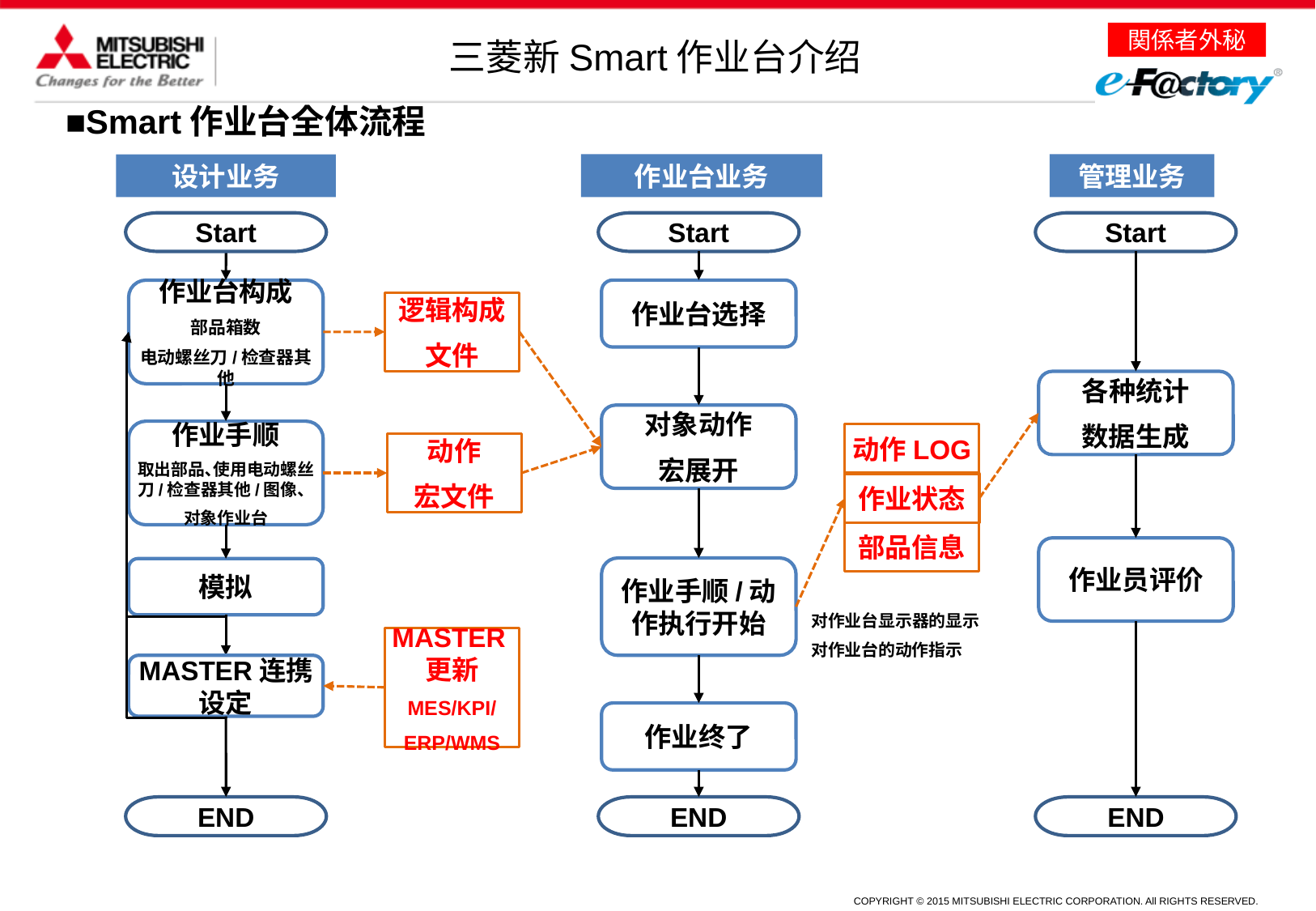

三菱新Smart作业台介绍
■Smart作业台全体流程
作业台业务
管理业务
设计业务
Start
Start
Start
作业台构成
部品箱数
电动螺丝刀/检查器其他
作业台选择
逻辑构成
文件
各种统计
数据生成
对象动作
宏展开
作业手顺
取出部品､使用电动螺丝刀/检查器其他/图像、
对象作业台
动作LOG
动作
宏文件
作业状态
部品信息
作业员评价
作业手顺/动作执行开始
模拟
对作业台显示器的显示
对作业台的动作指示
MASTER更新
MES/KPI/
ERP/WMS
MASTER连携设定
作业终了
END
END
END